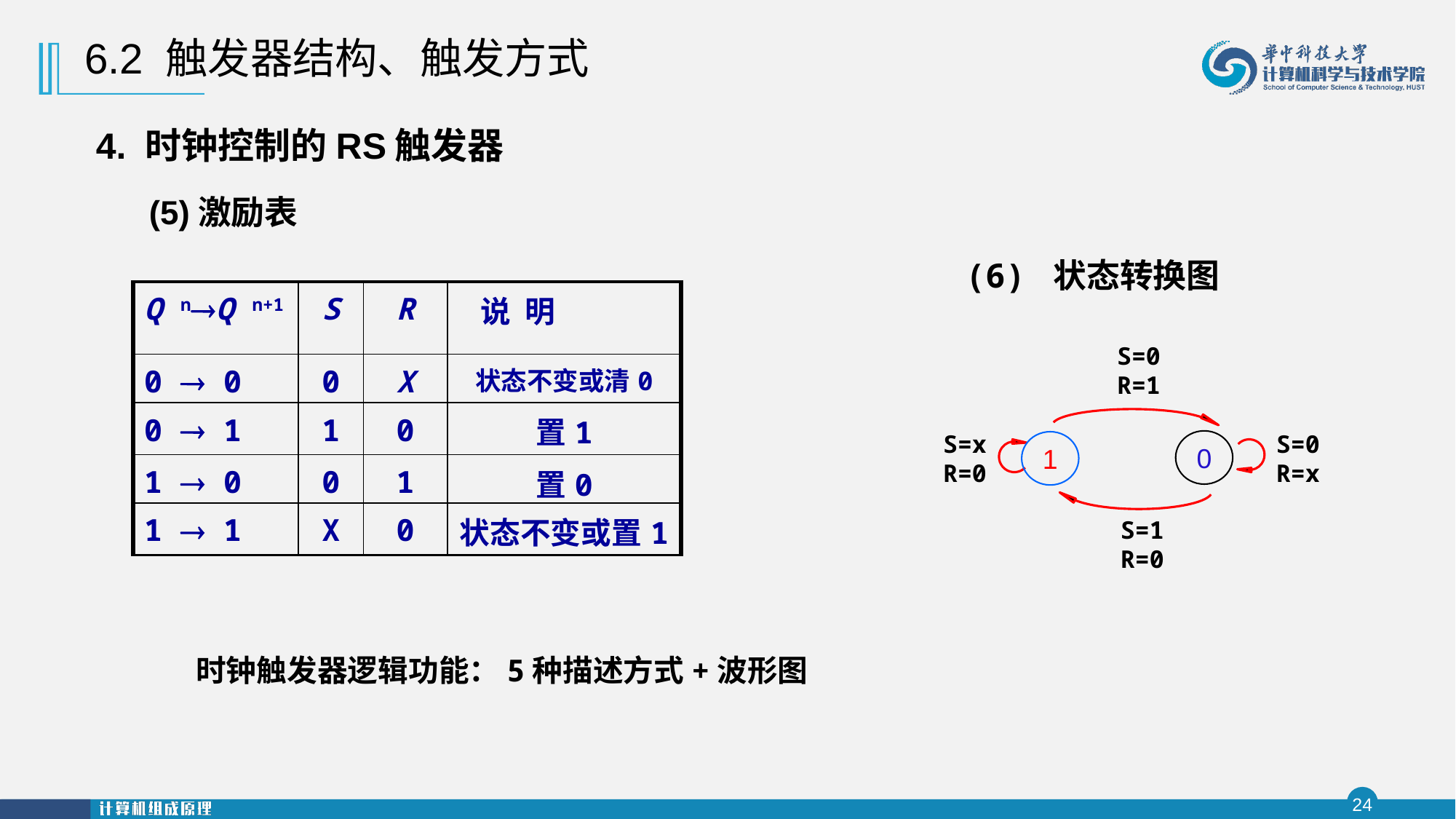

6.2 触发器结构、触发方式
4. 时钟控制的RS触发器
(5)激励表
 (6) 状态转换图
| Q n→Q n+1 | S | R | 说 明 |
| --- | --- | --- | --- |
| 0 → 0 | 0 | X | 状态不变或清0 |
| 0 → 1 | 1 | 0 | 置1 |
| 1 → 0 | 0 | 1 | 置0 |
| 1 → 1 | X | 0 | 状态不变或置1 |
S=0
R=1

S=x
R=0
S=0
R=x
0
1

S=1
R=0
时钟触发器逻辑功能：5种描述方式+波形图